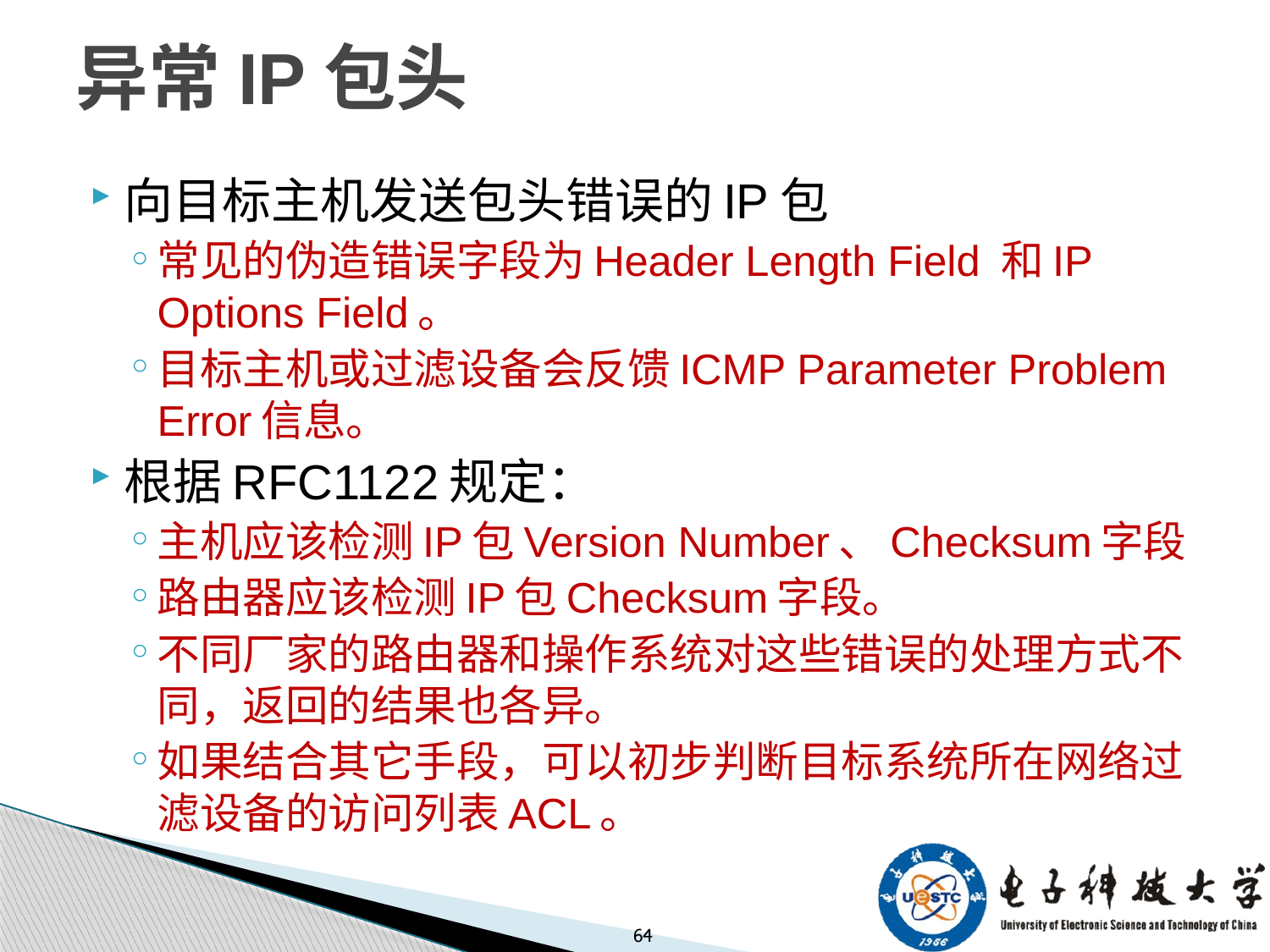

# 异常IP包头
向目标主机发送包头错误的IP包
常见的伪造错误字段为Header Length Field 和IP Options Field。
目标主机或过滤设备会反馈ICMP Parameter Problem Error信息。
根据RFC1122规定：
主机应该检测IP包Version Number、Checksum字段
路由器应该检测IP包Checksum字段。
不同厂家的路由器和操作系统对这些错误的处理方式不同，返回的结果也各异。
如果结合其它手段，可以初步判断目标系统所在网络过滤设备的访问列表ACL。
64